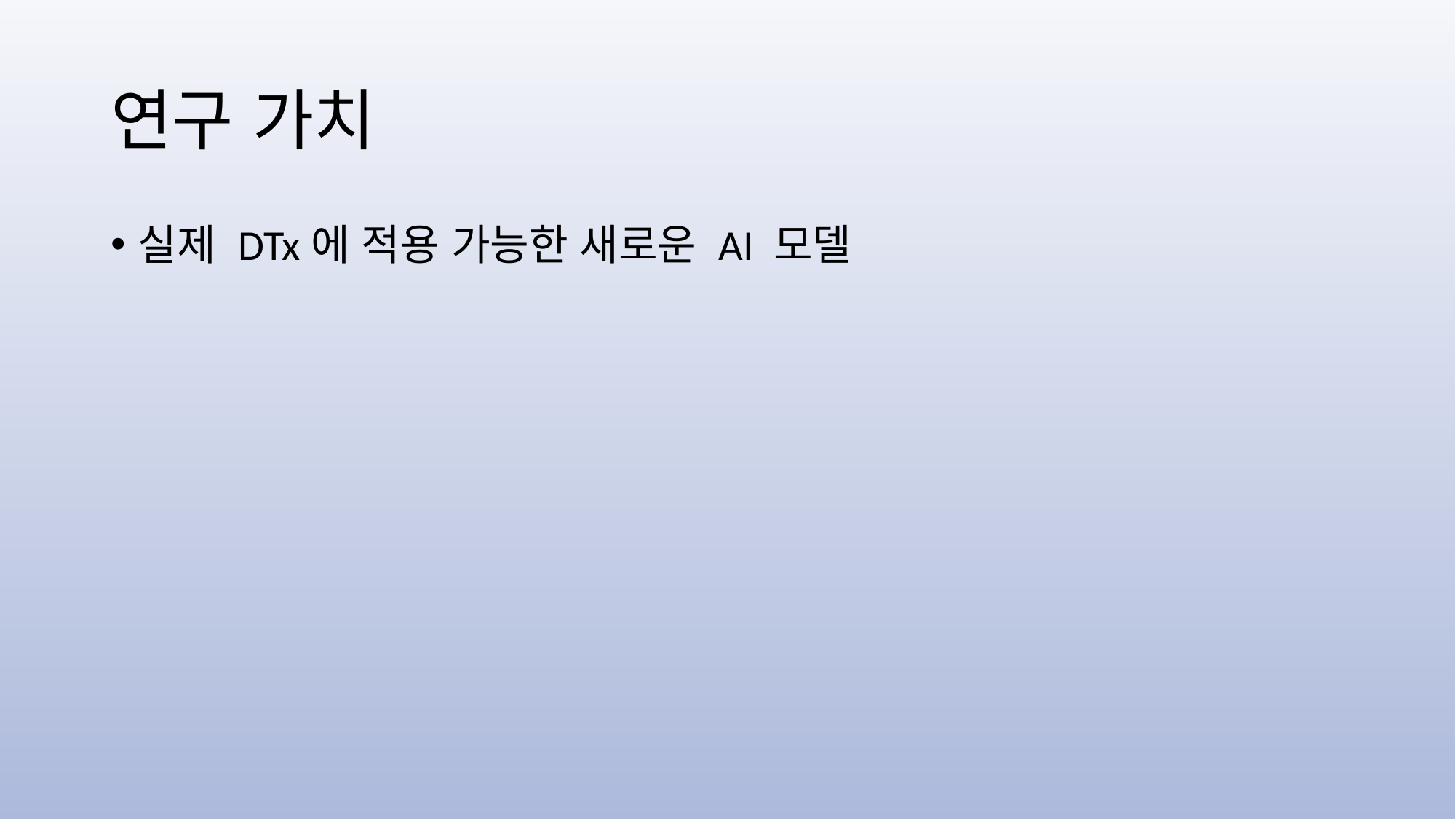

# 연구 가치
실제 DTx에 적용 가능한 새로운 AI 모델